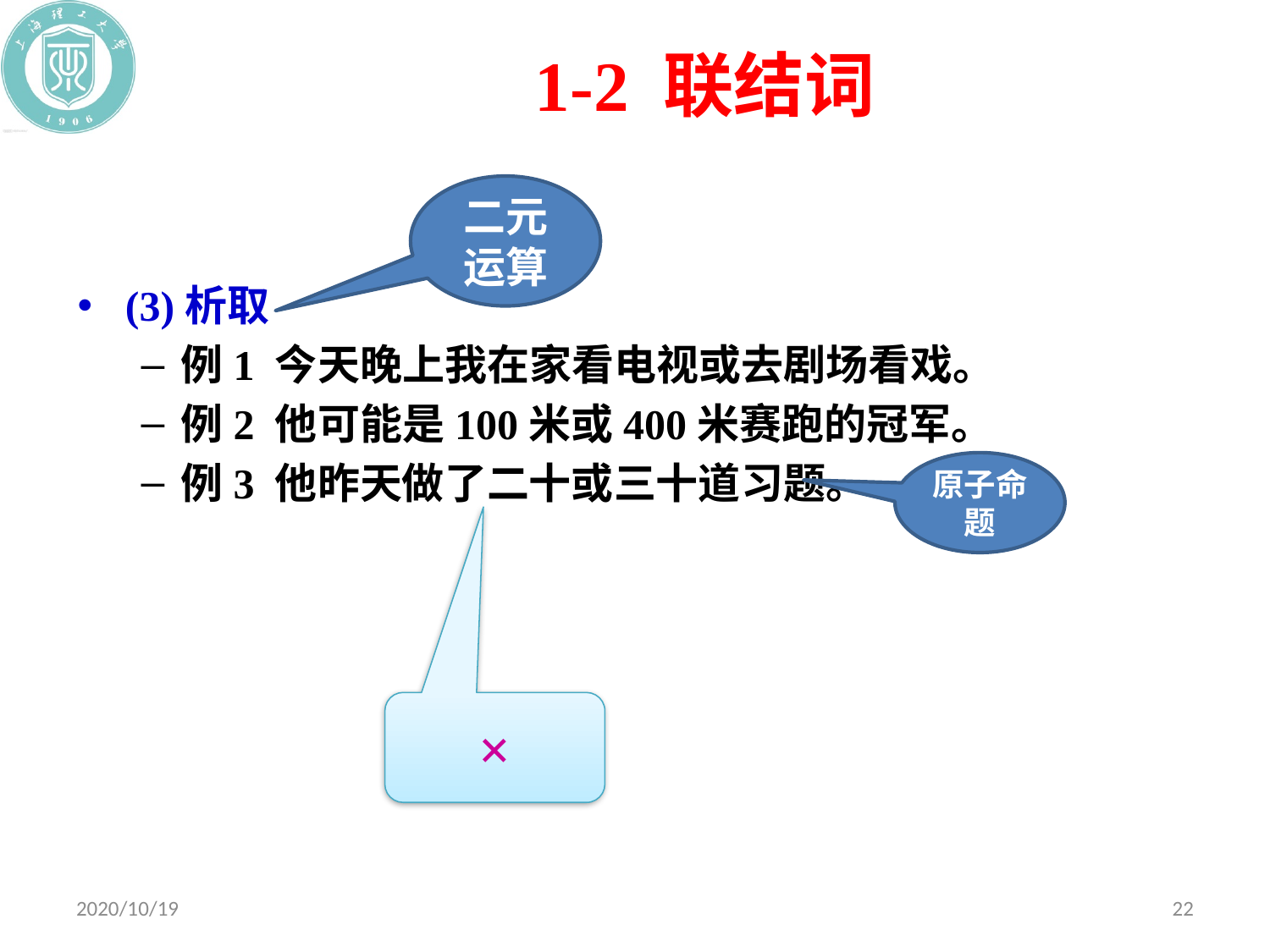

# 1-2 联结词
二元
运算
(3)析取
例1 今天晚上我在家看电视或去剧场看戏。
例2 他可能是100米或400米赛跑的冠军。
例3 他昨天做了二十或三十道习题。
原子命题
×
2020/10/19
22